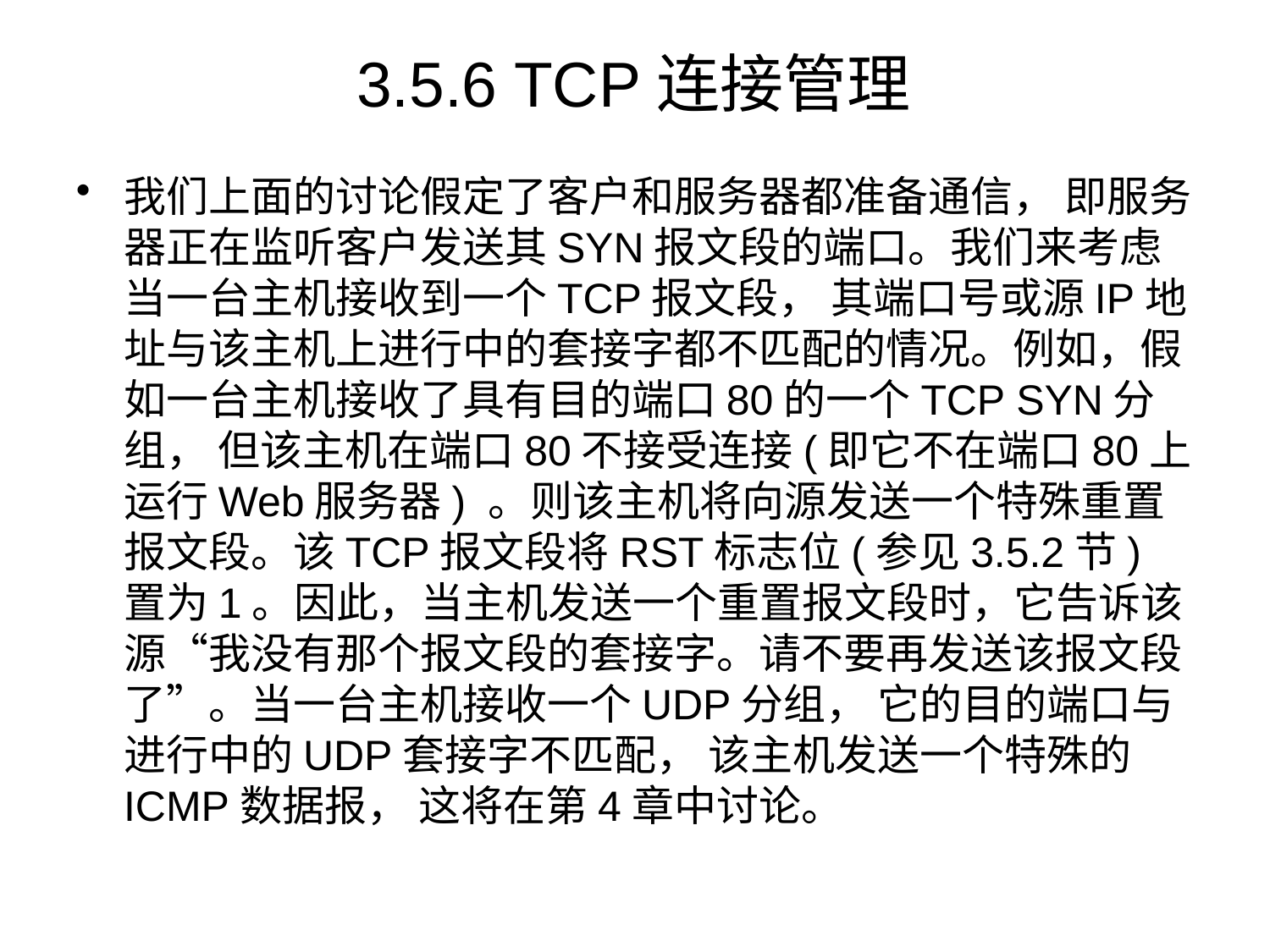

# 3.5.6 TCP连接管理
我们上面的讨论假定了客户和服务器都准备通信， 即服务器正在监听客户发送其SYN报文段的端口。我们来考虑当一台主机接收到一个TCP报文段， 其端口号或源IP地址与该主机上进行中的套接字都不匹配的情况。例如，假如一台主机接收了具有目的端口80的一个TCP SYN分组， 但该主机在端口80不接受连接(即它不在端口80上运行Web服务器) 。则该主机将向源发送一个特殊重置报文段。该TCP报文段将RST标志位(参见3.5.2节)置为1。因此，当主机发送一个重置报文段时，它告诉该源“我没有那个报文段的套接字。请不要再发送该报文段了”。当一台主机接收一个UDP分组， 它的目的端口与进行中的UDP套接字不匹配， 该主机发送一个特殊的ICMP数据报， 这将在第4章中讨论。